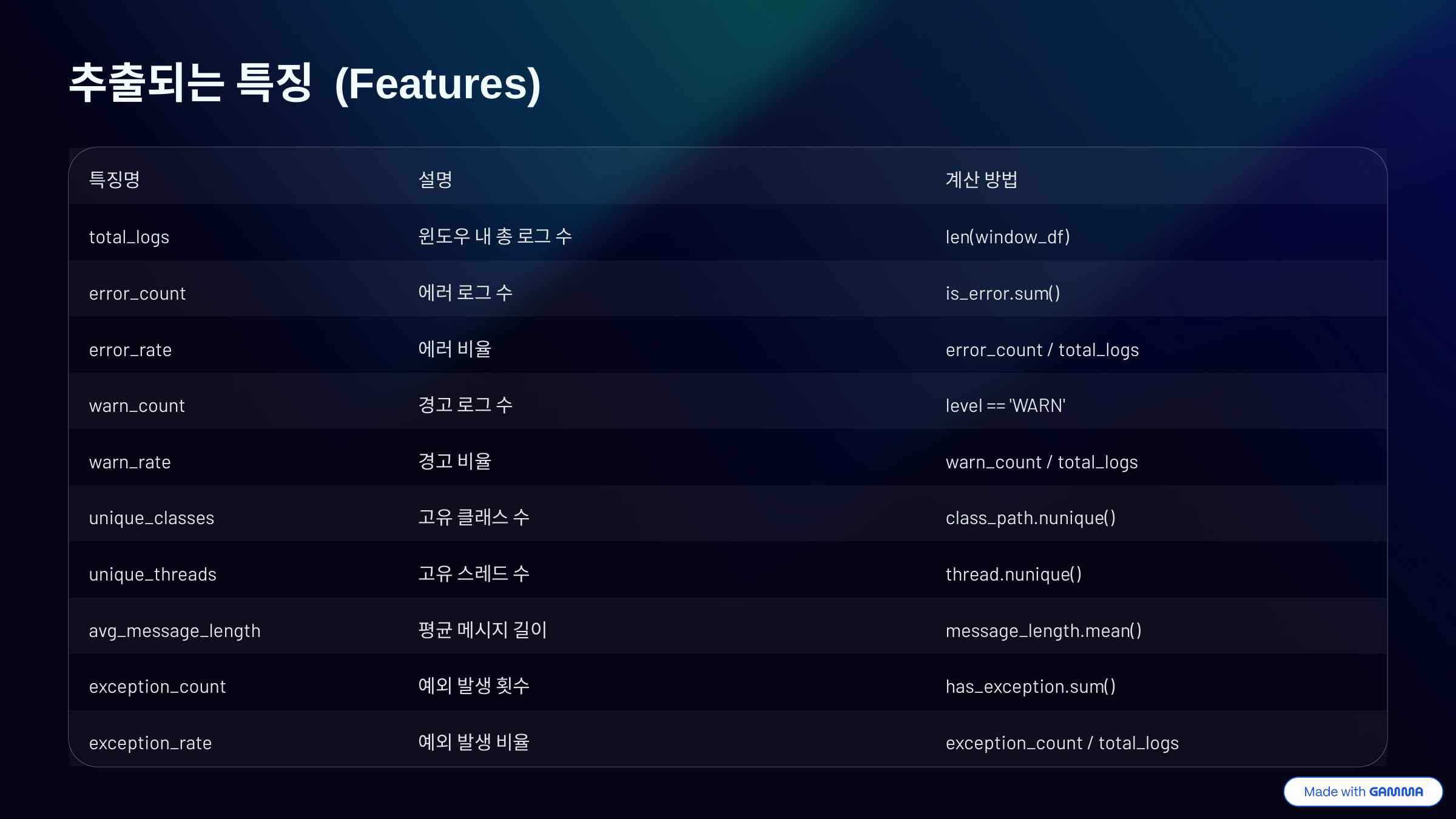

추출되는 특징 (Features)

특징명
설명
계산 방법

total_logs
윈도우 내 총 로그 수
len(window_df)

error_count
에러 로그 수
is_error.sum()

error_rate
에러 비율
error_count / total_logs

warn_count
경고 로그 수
level == 'WARN'

warn_rate
경고 비율
warn_count / total_logs

unique_classes
고유 클래스 수
class_path.nunique()

unique_threads
고유 스레드 수
thread.nunique()

avg_message_length
평균 메시지 길이
message_length.mean()

exception_count
예외 발생 횟수
has_exception.sum()

exception_rate
예외 발생 비율
exception_count / total_logs